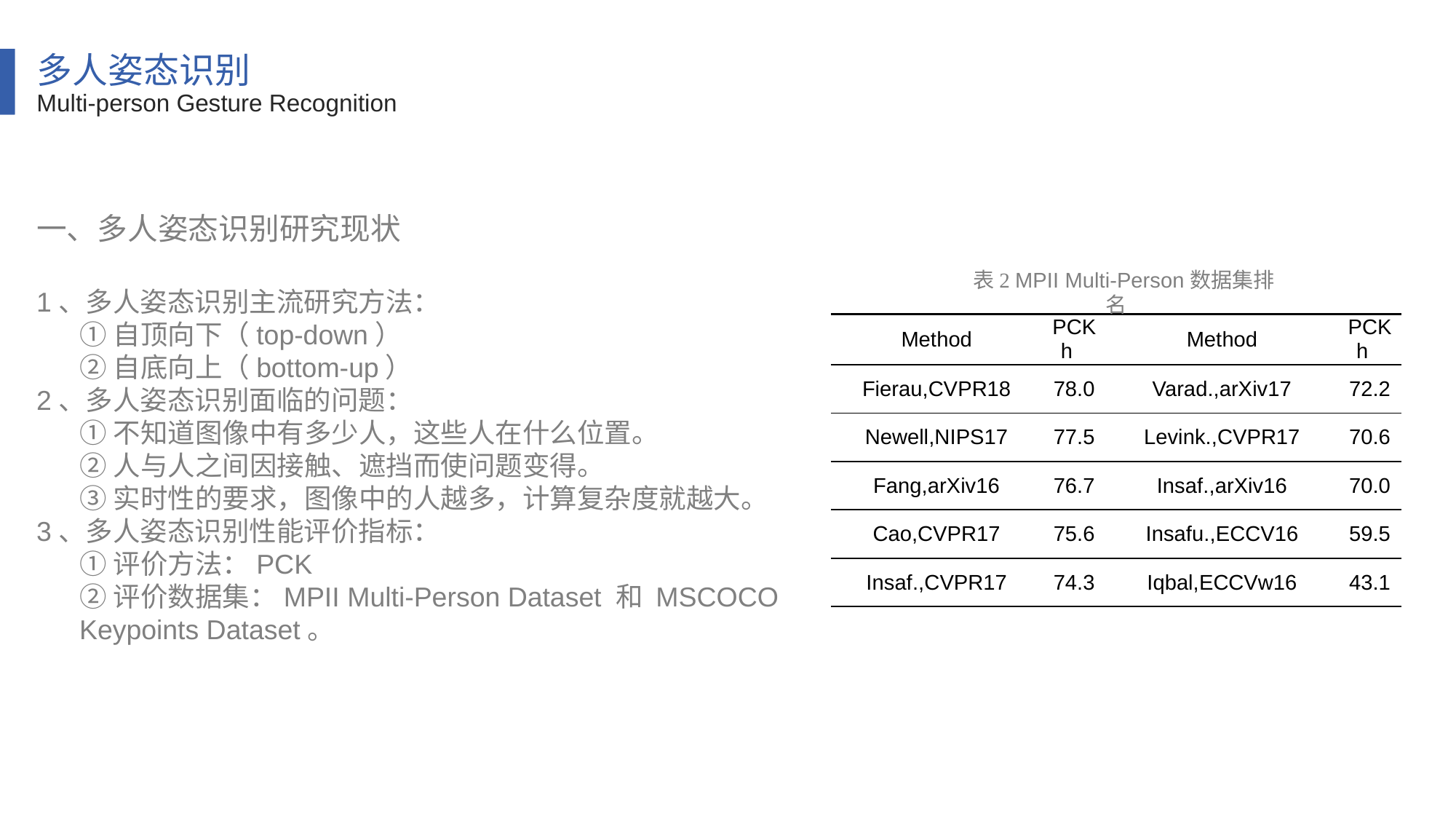

多人姿态识别
Multi-person Gesture Recognition
一、多人姿态识别研究现状
表2 MPII Multi-Person数据集排名
1、多人姿态识别主流研究方法：
①自顶向下（top-down）
②自底向上（bottom-up）
2、多人姿态识别面临的问题：
①不知道图像中有多少人，这些人在什么位置。
②人与人之间因接触、遮挡而使问题变得。
③实时性的要求，图像中的人越多，计算复杂度就越大。
3、多人姿态识别性能评价指标：
①评价方法：PCK
②评价数据集：MPII Multi-Person Dataset 和 MSCOCO Keypoints Dataset。
| Method | PCKh | Method | PCKh |
| --- | --- | --- | --- |
| Fierau,CVPR18 | 78.0 | Varad.,arXiv17 | 72.2 |
| Newell,NIPS17 | 77.5 | Levink.,CVPR17 | 70.6 |
| Fang,arXiv16 | 76.7 | Insaf.,arXiv16 | 70.0 |
| Cao,CVPR17 | 75.6 | Insafu.,ECCV16 | 59.5 |
| Insaf.,CVPR17 | 74.3 | Iqbal,ECCVw16 | 43.1 |